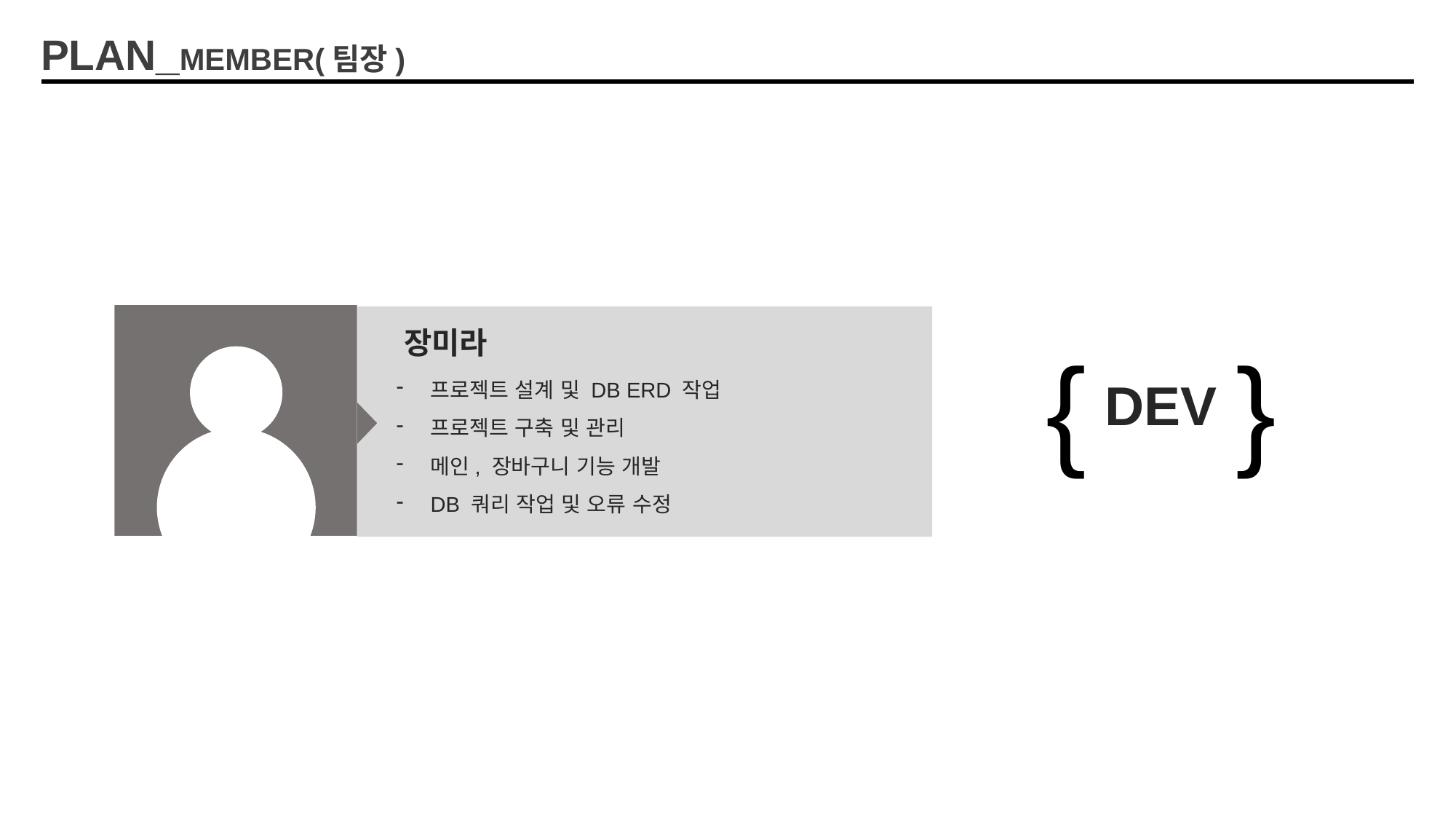

PLAN_MEMBER(팀장)

장미라
}
{
DEV

프로젝트 설계 및 DB ERD 작업
프로젝트 구축 및 관리
메인, 장바구니 기능 개발
DB 쿼리 작업 및 오류 수정